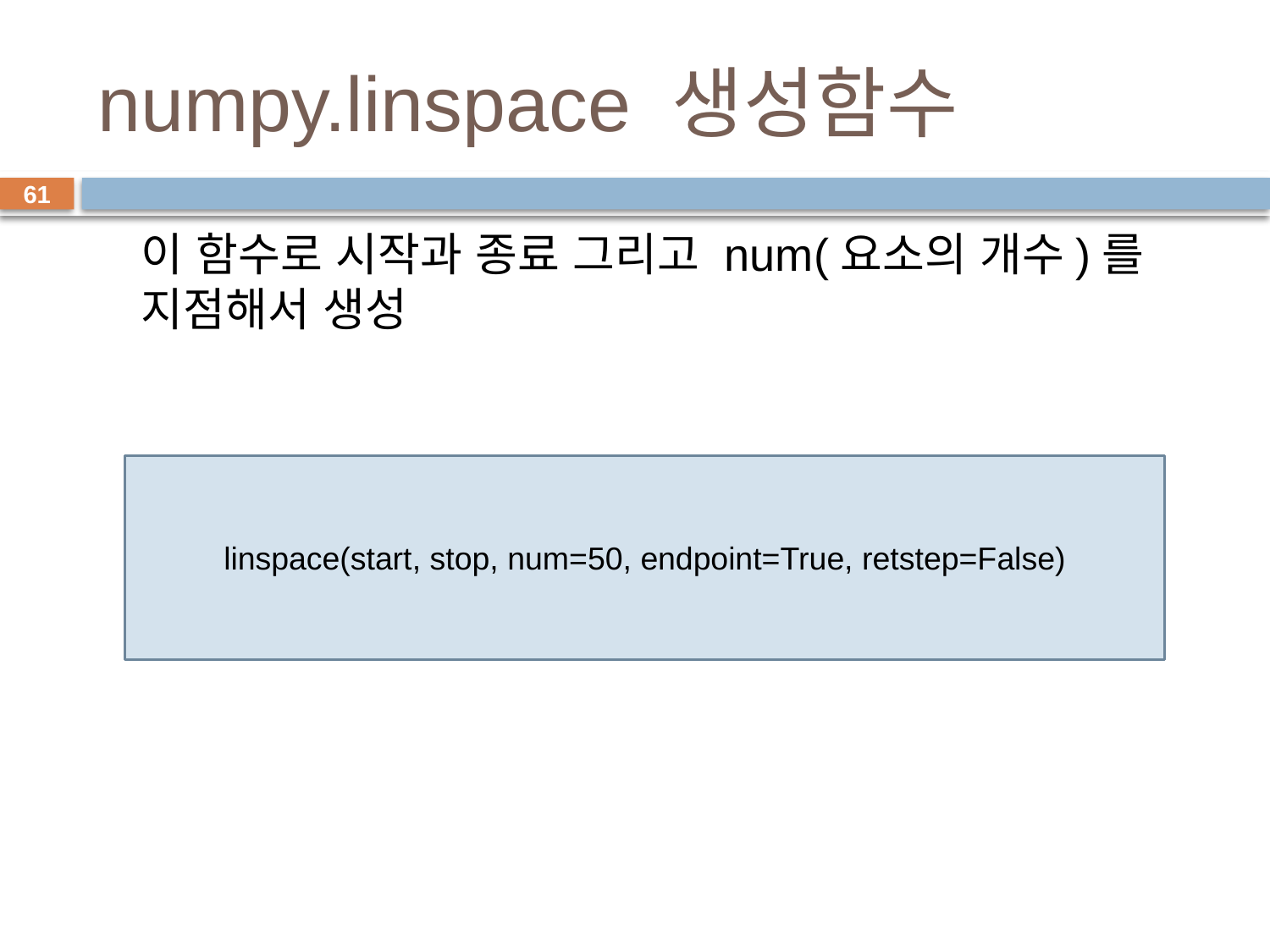

# numpy.linspace 생성함수
61
이 함수로 시작과 종료 그리고 num(요소의 개수)를 지점해서 생성

linspace(start, stop, num=50, endpoint=True, retstep=False)